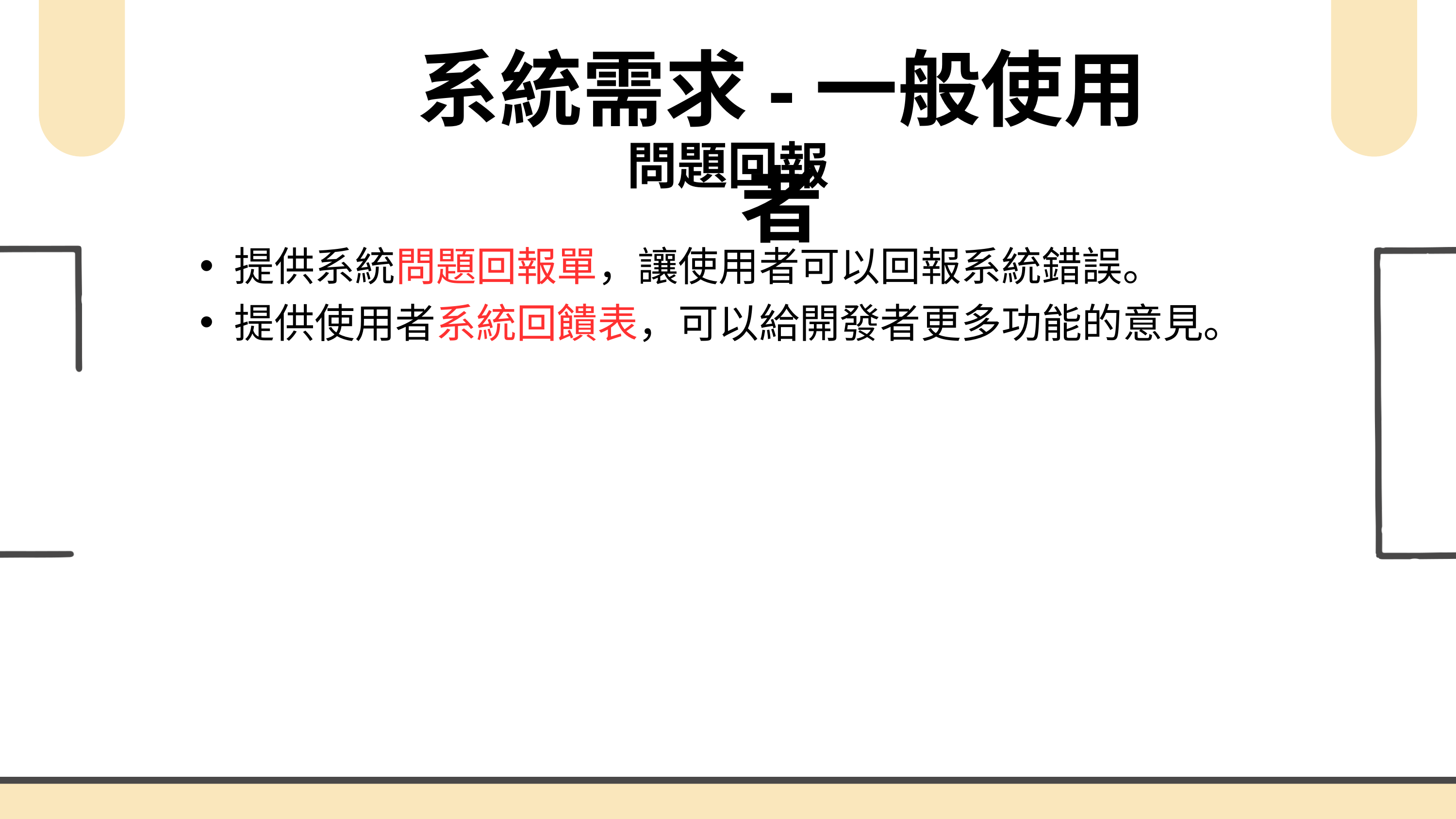

系統需求-一般使用者
問題回報
提供系統問題回報單，讓使用者可以回報系統錯誤。
提供使用者系統回饋表，可以給開發者更多功能的意見。